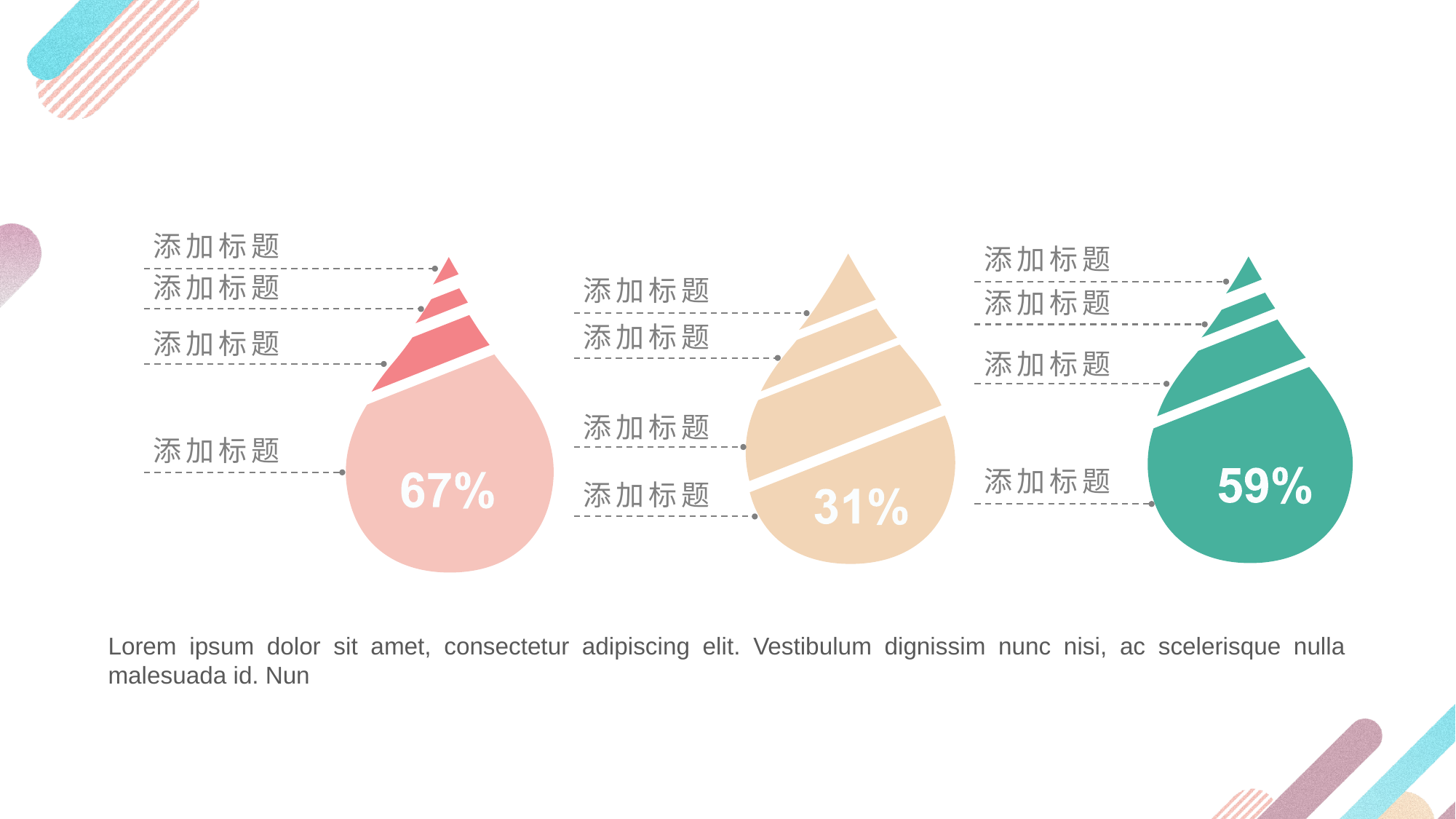

添加标题
添加标题

添加标题
添加标题

添加标题

添加标题

添加标题

添加标题

添加标题

添加标题

添加标题

添加标题

Lorem ipsum dolor sit amet, consectetur adipiscing elit. Vestibulum dignissim nunc nisi, ac scelerisque nulla malesuada id. Nun